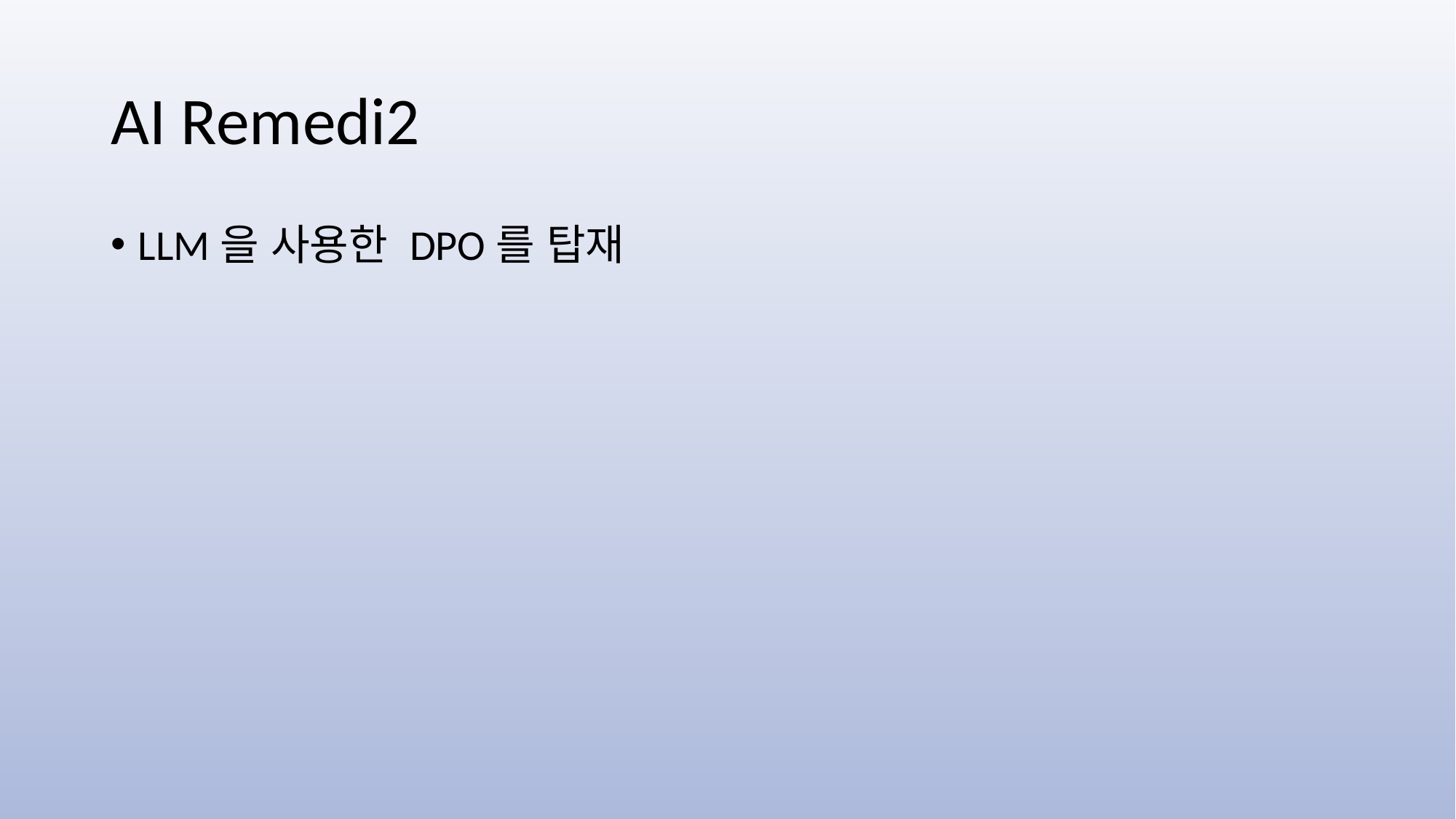

# AI Remedi2
LLM을 사용한 DPO를 탑재